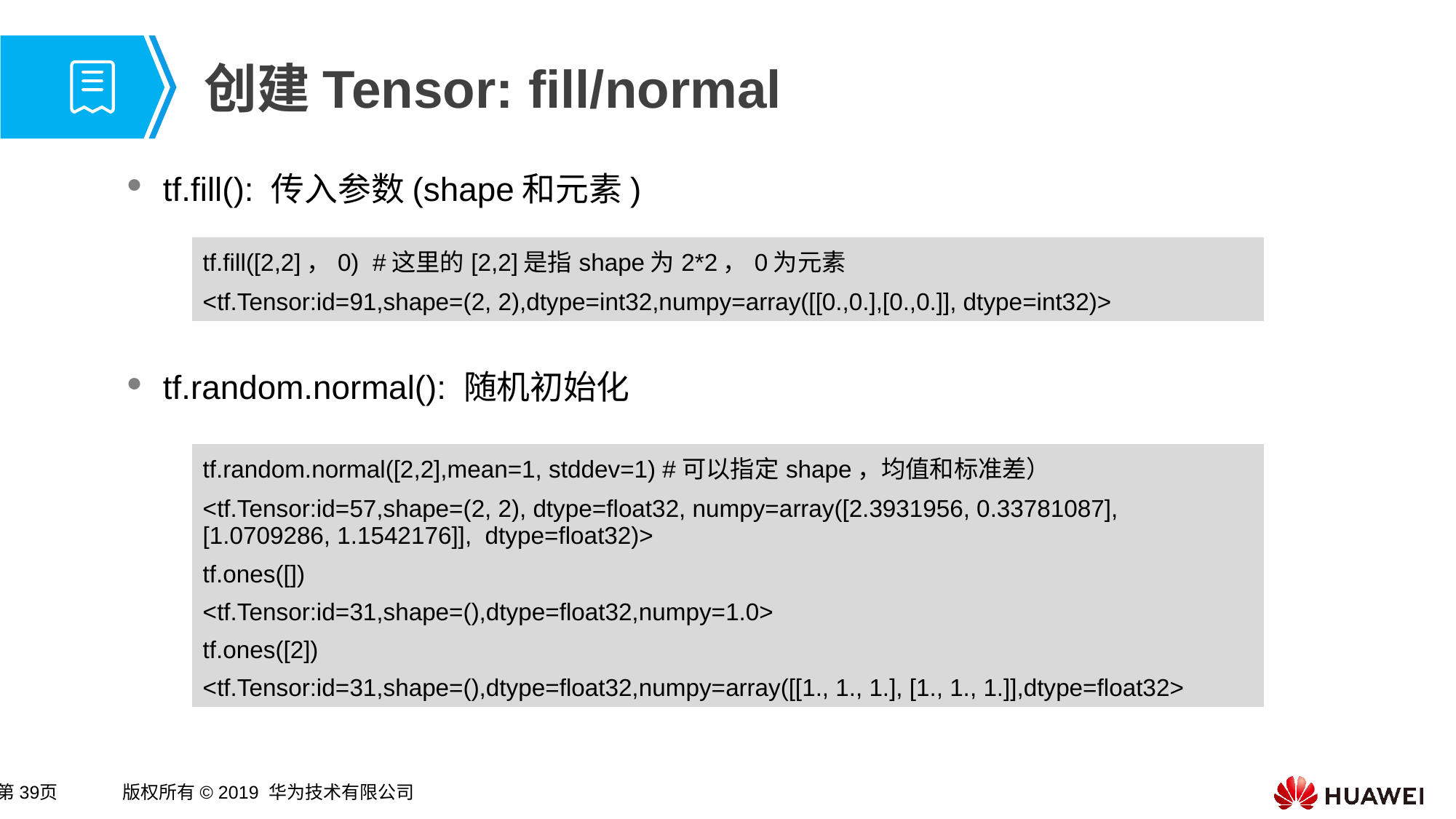

# 创建Tensor: fill/normal
tf.fill(): 传入参数(shape和元素)

tf.random.normal(): 随机初始化

| tf.fill([2,2]，0) #这里的[2,2]是指shape为2\*2，0为元素 |
| --- |
| <tf.Tensor:id=91,shape=(2, 2),dtype=int32,numpy=array([[0.,0.],[0.,0.]], dtype=int32)> |
| tf.random.normal([2,2],mean=1, stddev=1) #可以指定shape，均值和标准差） |
| --- |
| <tf.Tensor:id=57,shape=(2, 2), dtype=float32, numpy=array([2.3931956, 0.33781087], [1.0709286, 1.1542176]], dtype=float32)> |
| tf.ones([]) |
| <tf.Tensor:id=31,shape=(),dtype=float32,numpy=1.0> |
| tf.ones([2]) |
| <tf.Tensor:id=31,shape=(),dtype=float32,numpy=array([[1., 1., 1.], [1., 1., 1.]],dtype=float32> |